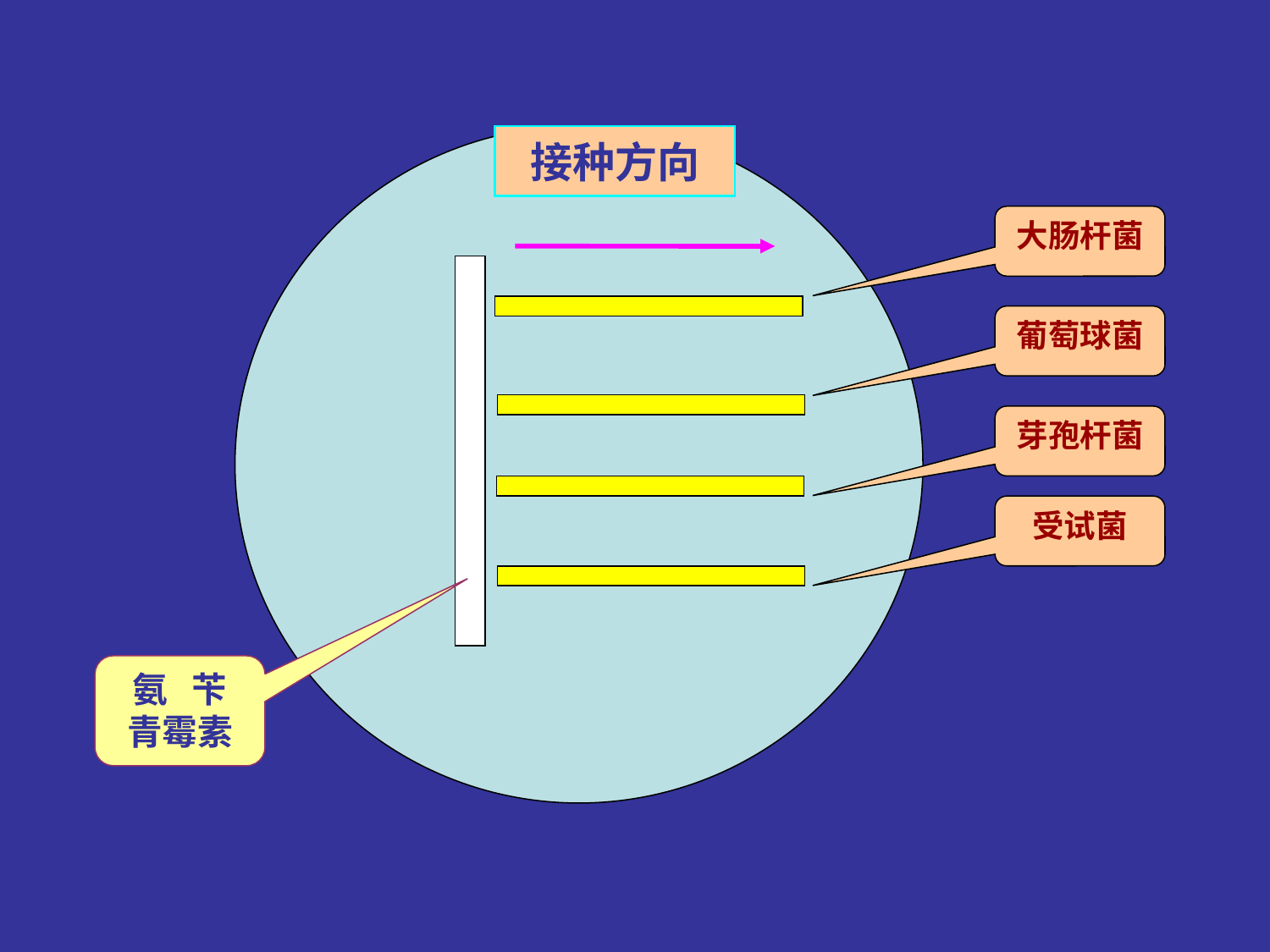

接种方向
大肠杆菌

葡萄球菌

芽孢杆菌

受试菌

氨   苄
青霉素